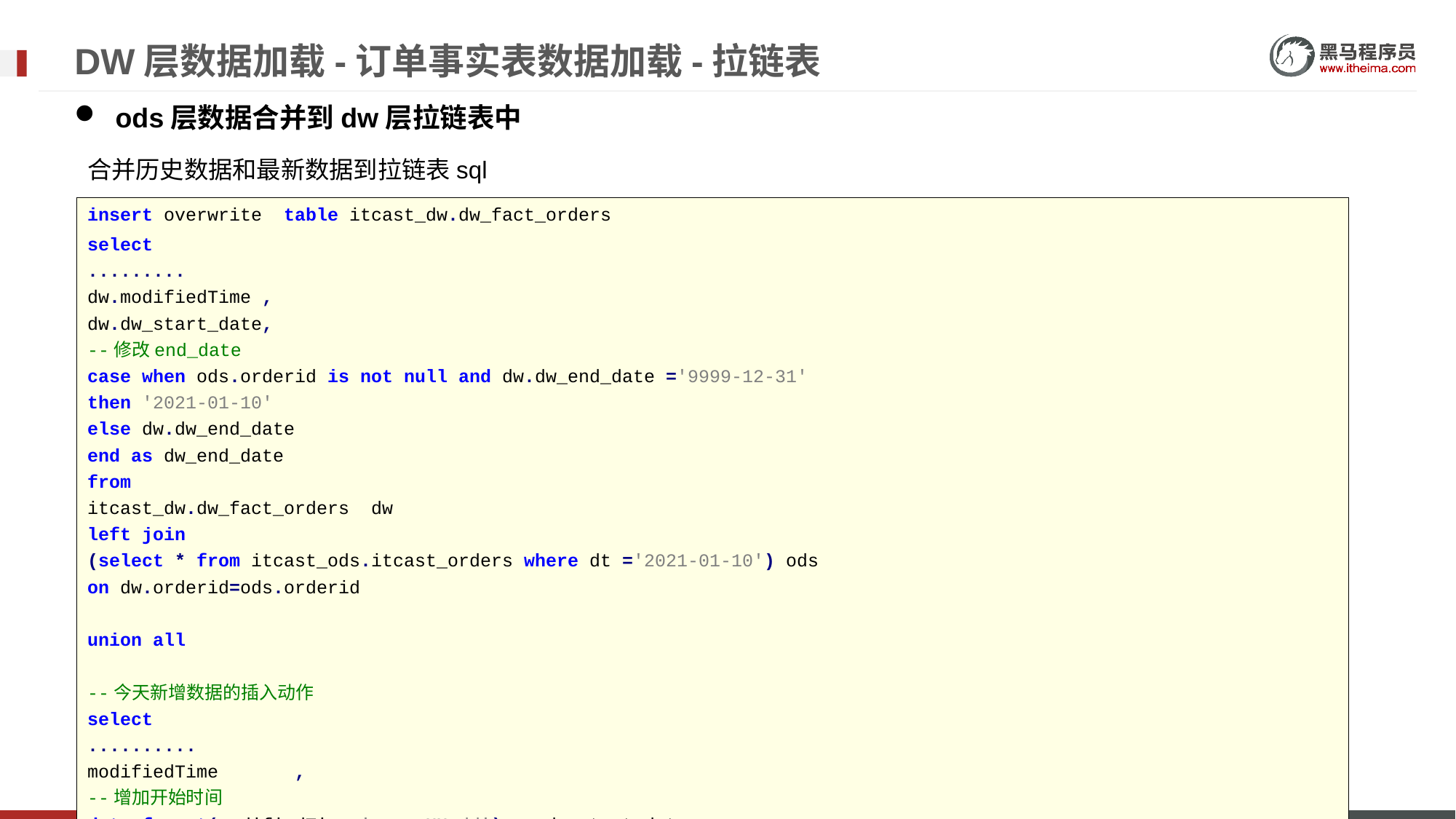

# DW层数据加载-订单事实表数据加载-拉链表
ods层数据合并到dw层拉链表中
合并历史数据和最新数据到拉链表sql
insert overwrite  table itcast_dw.dw_fact_orders
select
.........
dw.modifiedTime ,
dw.dw_start_date,
--修改end_date
case when ods.orderid is not null and dw.dw_end_date ='9999-12-31'
then '2021-01-10'
else dw.dw_end_date
end as dw_end_date
from
itcast_dw.dw_fact_orders  dw
left join
(select * from itcast_ods.itcast_orders where dt ='2021-01-10') ods
on dw.orderid=ods.orderid

union all

--今天新增数据的插入动作
select
..........
modifiedTime       ,
--增加开始时间
date_format(modifiedTime,'yyyy-MM-dd') as dw_start_date,
--增加结束时间
'9999-12-31' as dw_end_date
from itcast_ods.itcast_orders where dt='2021-01-10'